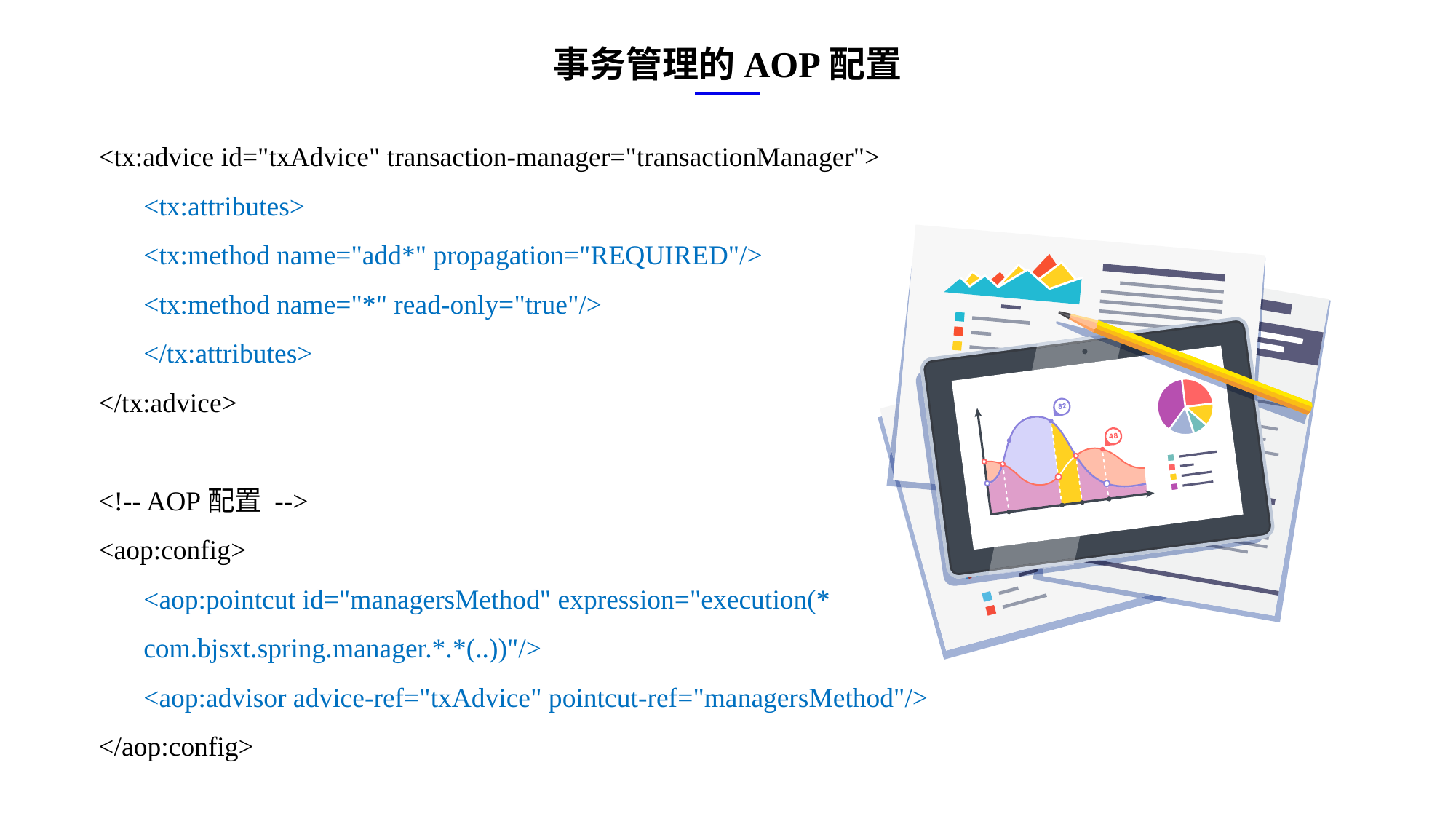

事务管理的AOP配置
<tx:advice id="txAdvice" transaction-manager="transactionManager">
<tx:attributes>
<tx:method name="add*" propagation="REQUIRED"/>
<tx:method name="*" read-only="true"/>
</tx:attributes>
</tx:advice>

<!-- AOP配置 -->
<aop:config>
<aop:pointcut id="managersMethod" expression="execution(* com.bjsxt.spring.manager.*.*(..))"/>
<aop:advisor advice-ref="txAdvice" pointcut-ref="managersMethod"/>
</aop:config>
e7d195523061f1c0ae0eb3eed39d2bcef4622b2499a05fe6567B54A876BEB457BD1EB8EBE9915191D1FA2E860D28D251AB291D9CBBDD28D4BD16020FD75D8281481517FC21E86E4C931520AFA1087E92E357E3DB373CA326F6F926B1A67F681E99E875FFD293B2C32B3919AE4D43F9436862A7DD54F9346DF3662D8AB7319030EF75D53FF682DE13